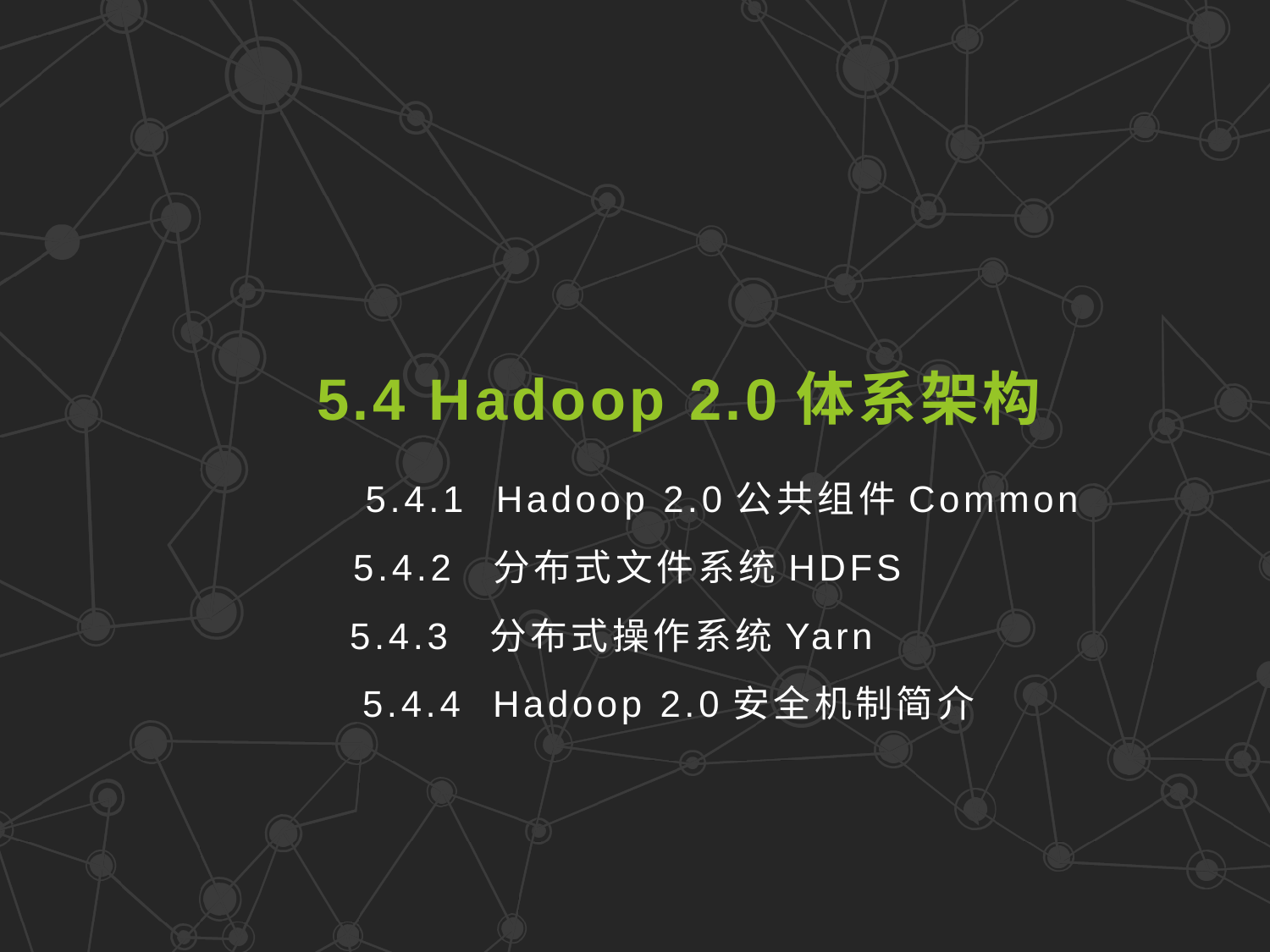

5.4 Hadoop 2.0体系架构
5.4.1  Hadoop 2.0公共组件Common
5.4.2  分布式文件系统HDFS
5.4.3  分布式操作系统Yarn
5.4.4  Hadoop 2.0安全机制简介